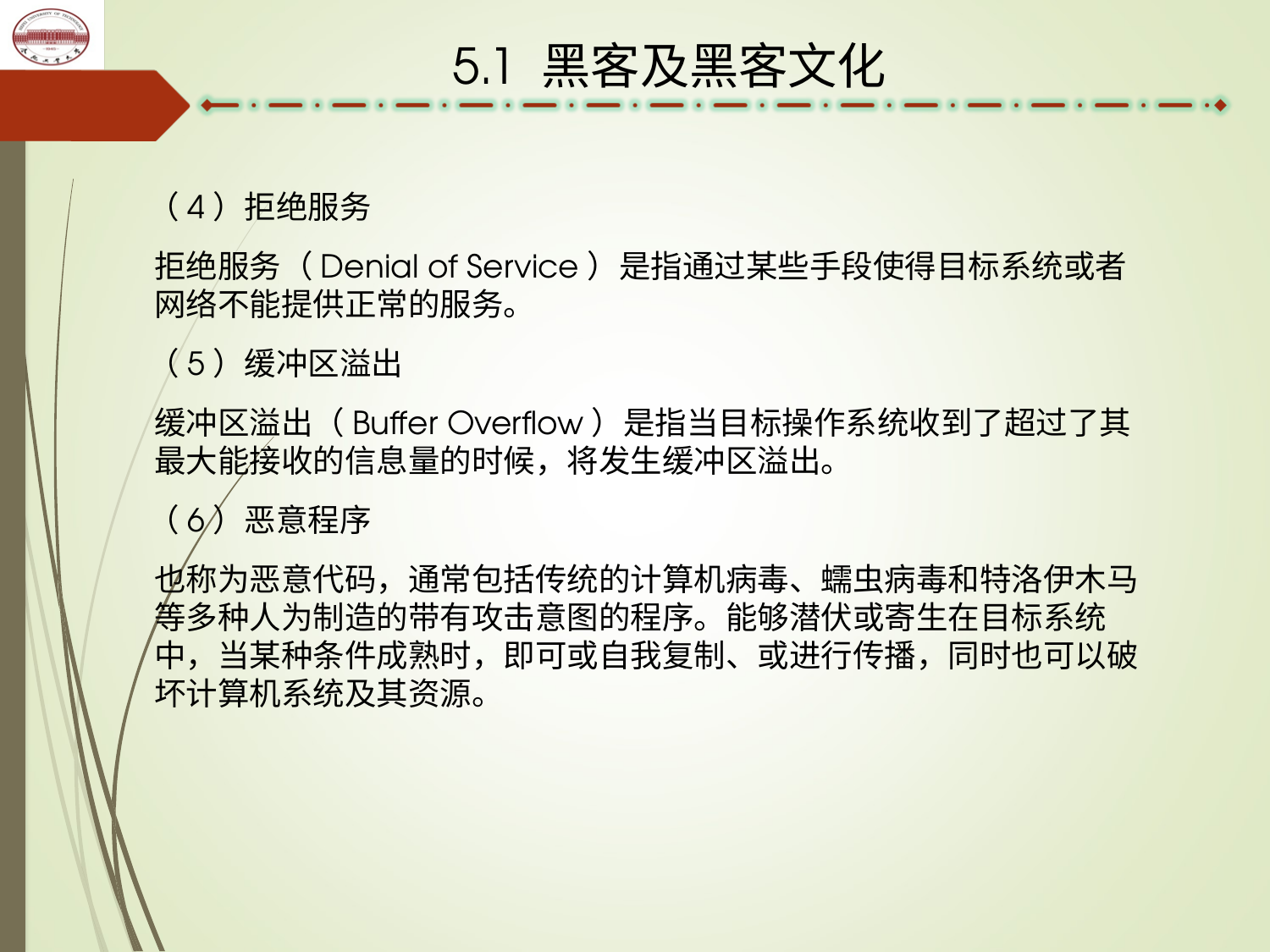

5.1 黑客及黑客文化
（4）拒绝服务
拒绝服务（Denial of Service）是指通过某些手段使得目标系统或者网络不能提供正常的服务。
（5）缓冲区溢出
缓冲区溢出（Buffer Overflow）是指当目标操作系统收到了超过了其最大能接收的信息量的时候，将发生缓冲区溢出。
（6）恶意程序
也称为恶意代码，通常包括传统的计算机病毒、蠕虫病毒和特洛伊木马等多种人为制造的带有攻击意图的程序。能够潜伏或寄生在目标系统中，当某种条件成熟时，即可或自我复制、或进行传播，同时也可以破坏计算机系统及其资源。